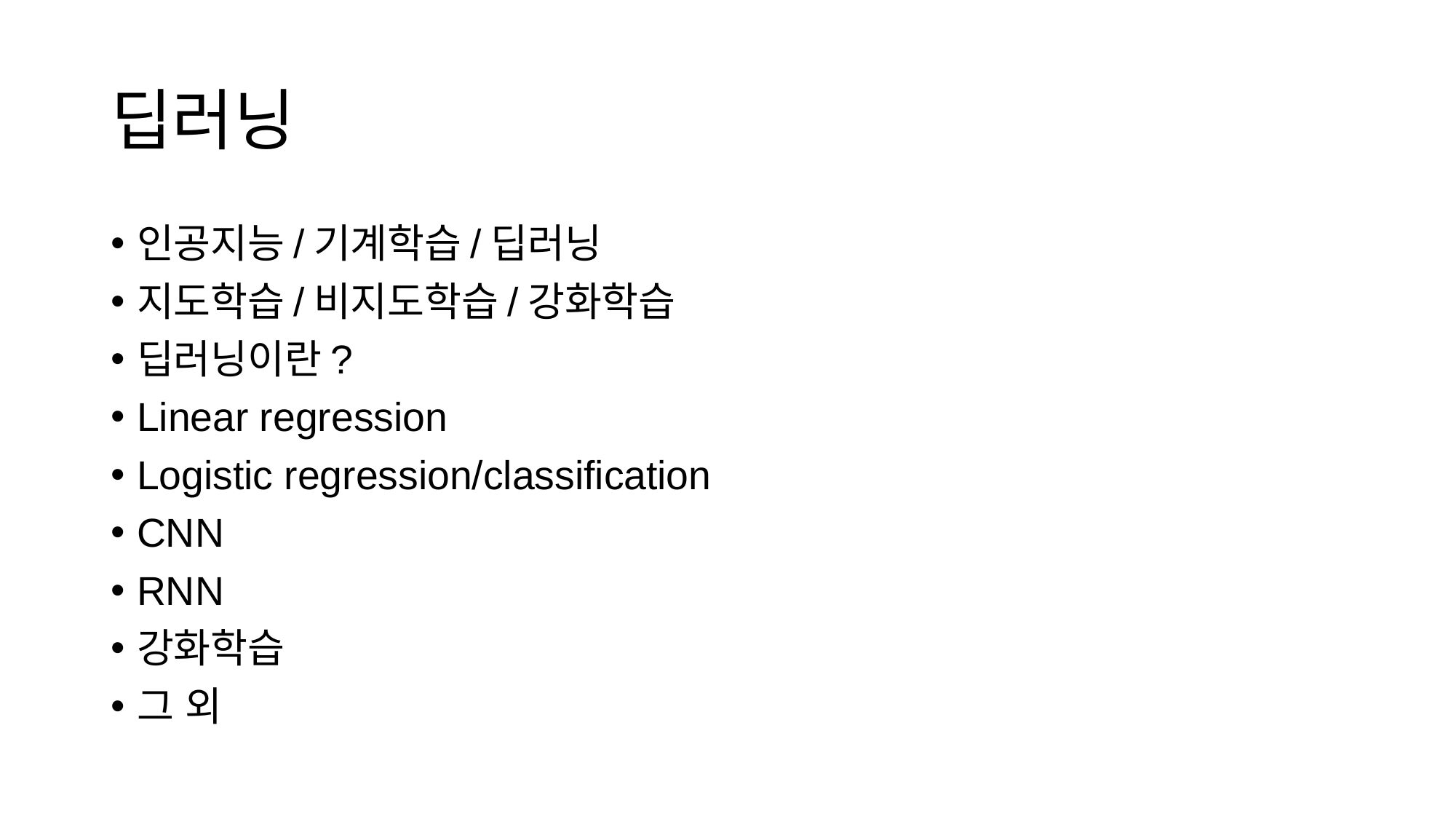

# 딥러닝
인공지능/기계학습/딥러닝
지도학습/비지도학습/강화학습
딥러닝이란?
Linear regression
Logistic regression/classification
CNN
RNN
강화학습
그 외